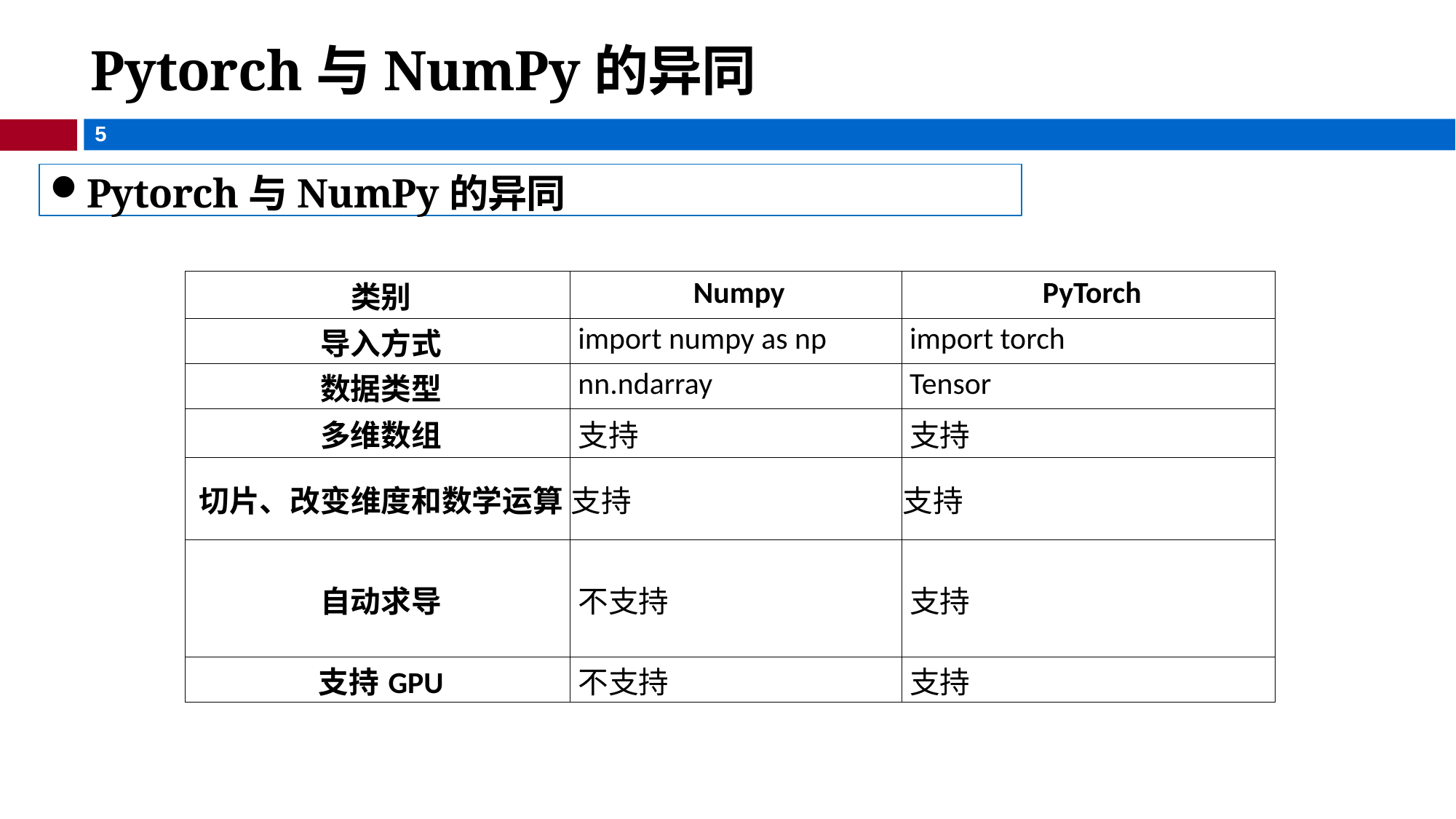

# Pytorch与NumPy的异同
Pytorch与NumPy的异同
| 类别 | Numpy | PyTorch |
| --- | --- | --- |
| 导入方式 | import numpy as np | import torch |
| 数据类型 | nn.ndarray | Tensor |
| 多维数组 | 支持 | 支持 |
| 切片、改变维度和数学运算 | 支持 | 支持 |
| 自动求导 | 不支持 | 支持 |
| 支持GPU | 不支持 | 支持 |